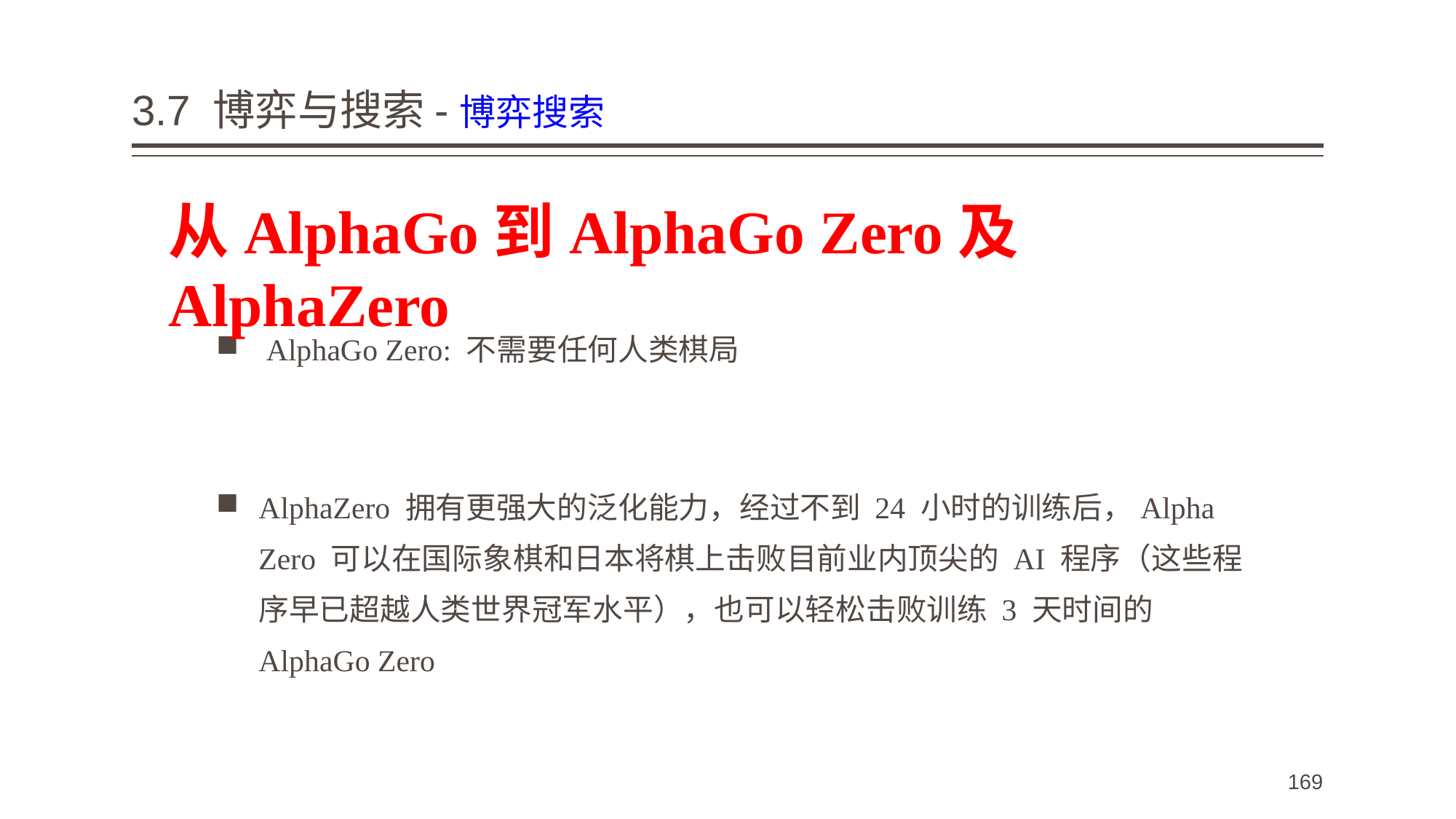

# 3.7 博弈与搜索-博弈搜索
从AlphaGo到AlphaGo Zero及AlphaZero
 AlphaGo Zero: 不需要任何人类棋局

AlphaZero 拥有更强大的泛化能力，经过不到 24 小时的训练后，Alpha Zero 可以在国际象棋和日本将棋上击败目前业内顶尖的 AI 程序（这些程序早已超越人类世界冠军水平），也可以轻松击败训练 3 天时间的 AlphaGo Zero
169